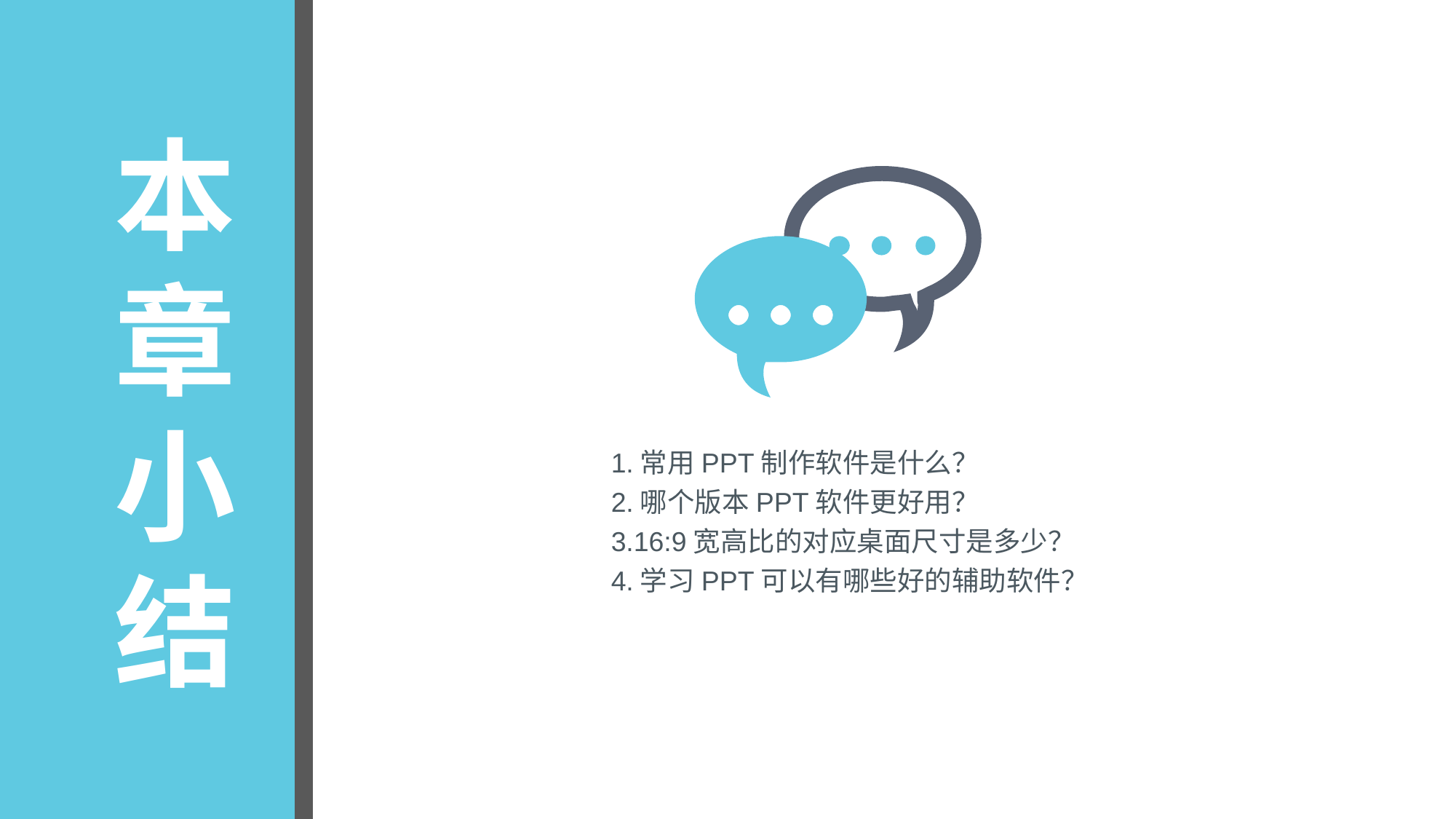

本
章
小
结

1.常用PPT制作软件是什么？
2.哪个版本PPT软件更好用？
3.16:9宽高比的对应桌面尺寸是多少？
4.学习PPT可以有哪些好的辅助软件？